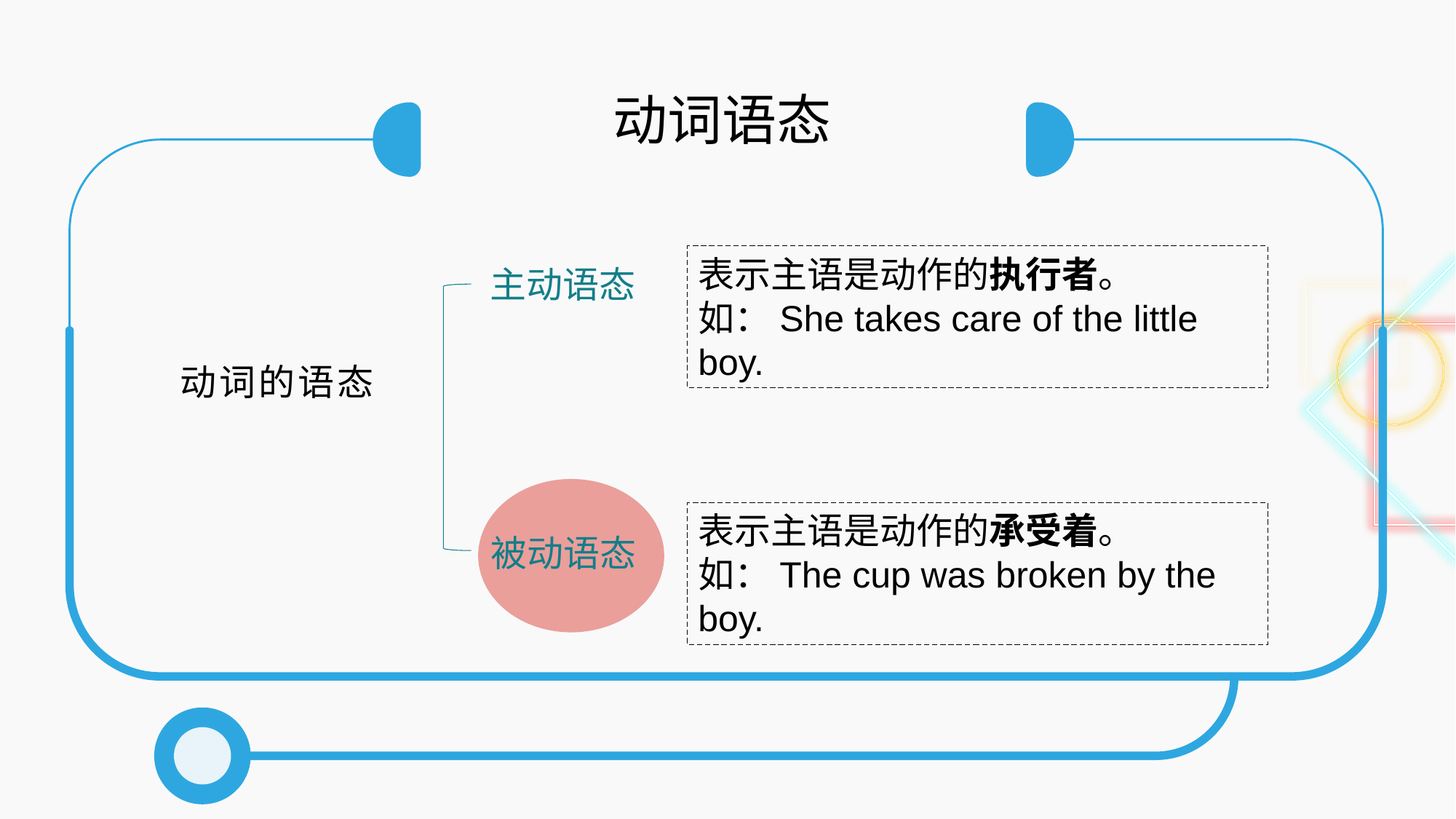

动词语态

动词的语态
表示主语是动作的执行者。
如：She takes care of the little boy.
主动语态

表示主语是动作的承受着。
如：The cup was broken by the boy.
被动语态